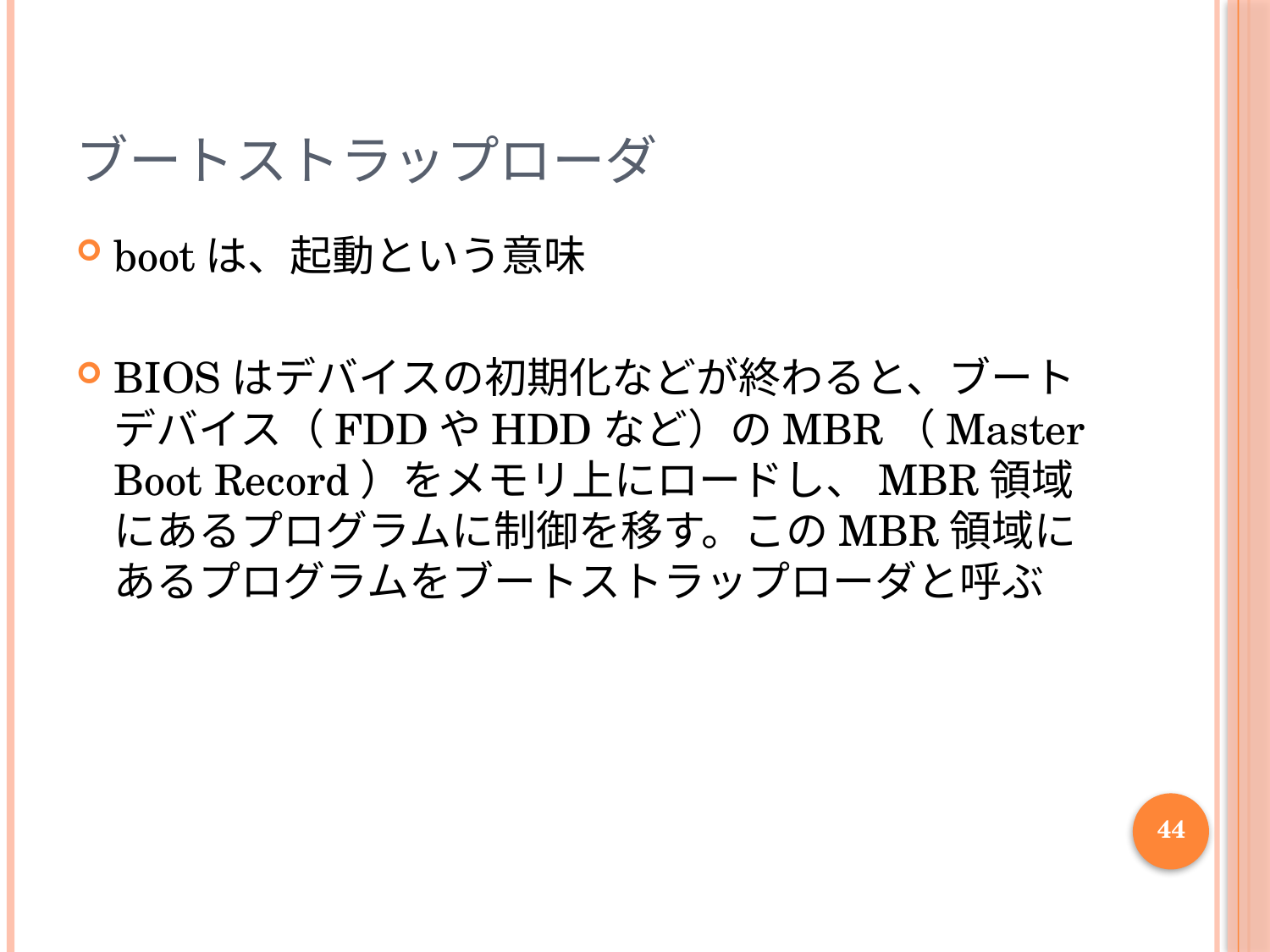

# ブートストラップローダ
bootは、起動という意味

BIOSはデバイスの初期化などが終わると、ブートデバイス（FDDやHDDなど）のMBR（Master Boot Record）をメモリ上にロードし、MBR領域にあるプログラムに制御を移す。このMBR領域にあるプログラムをブートストラップローダと呼ぶ
44